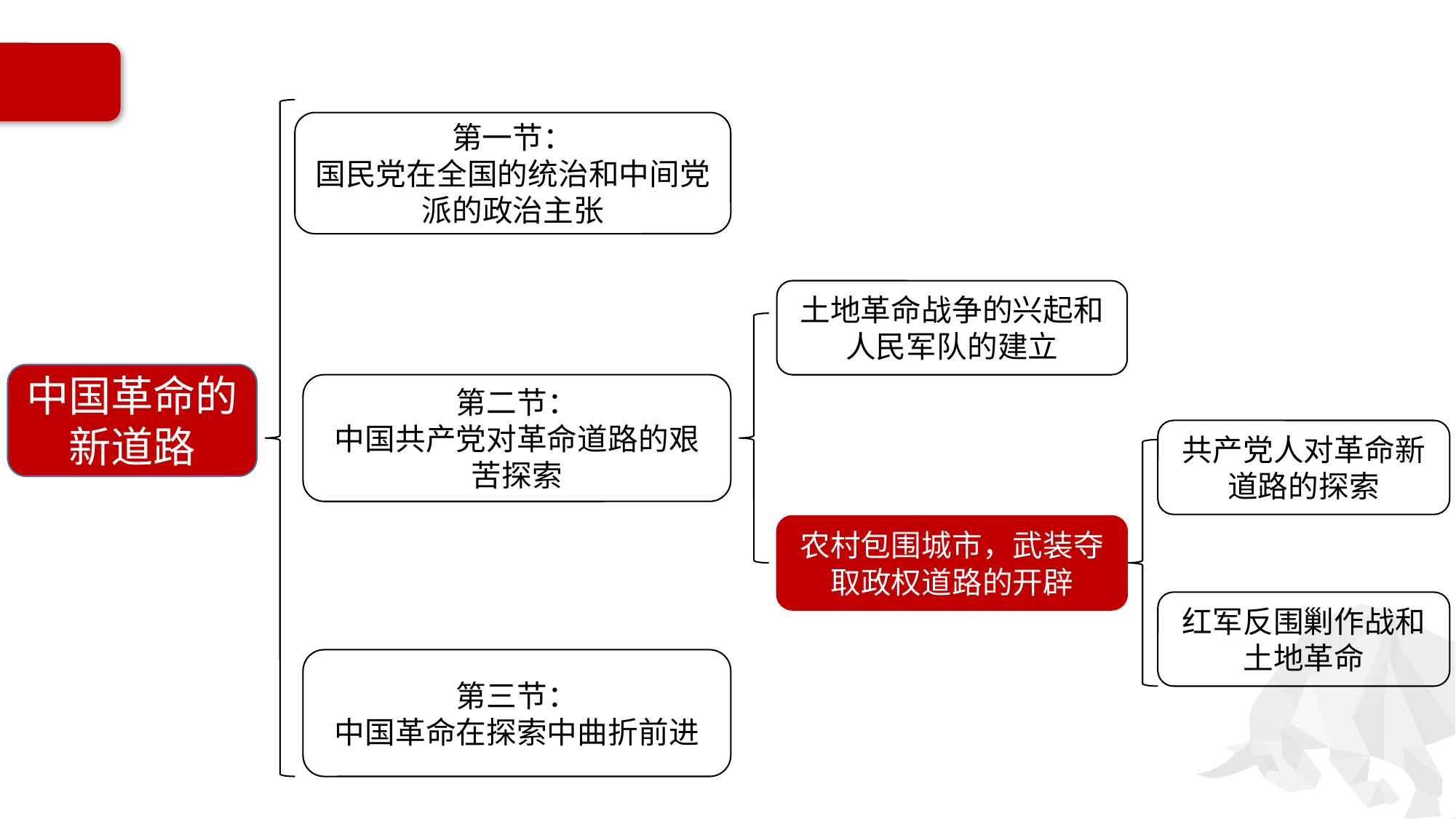

第一节：
国民党在全国的统治和中间党派的政治主张
土地革命战争的兴起和人民军队的建立

中国革命的新道路
第二节：
中国共产党对革命道路的艰苦探索
共产党人对革命新道路的探索

农村包围城市，武装夺取政权道路的开辟
红军反围剿作战和土地革命
第三节：
中国革命在探索中曲折前进